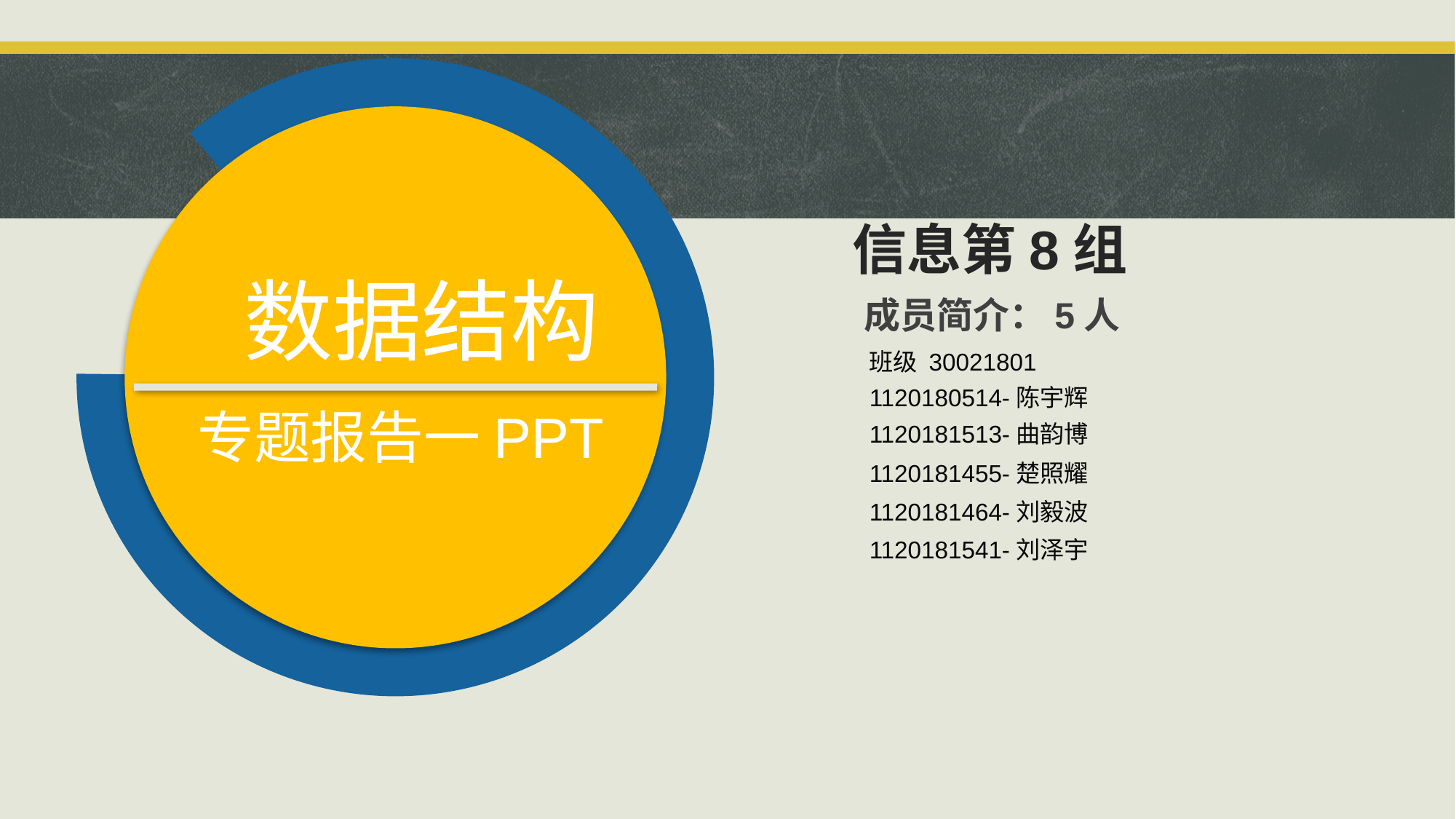

信息第8组
数据结构

 成员简介：5人
班级 30021801
1120180514-陈宇辉
专题报告一PPT
1120181513-曲韵博
1120181455-楚照耀
1120181464-刘毅波
1120181541-刘泽宇